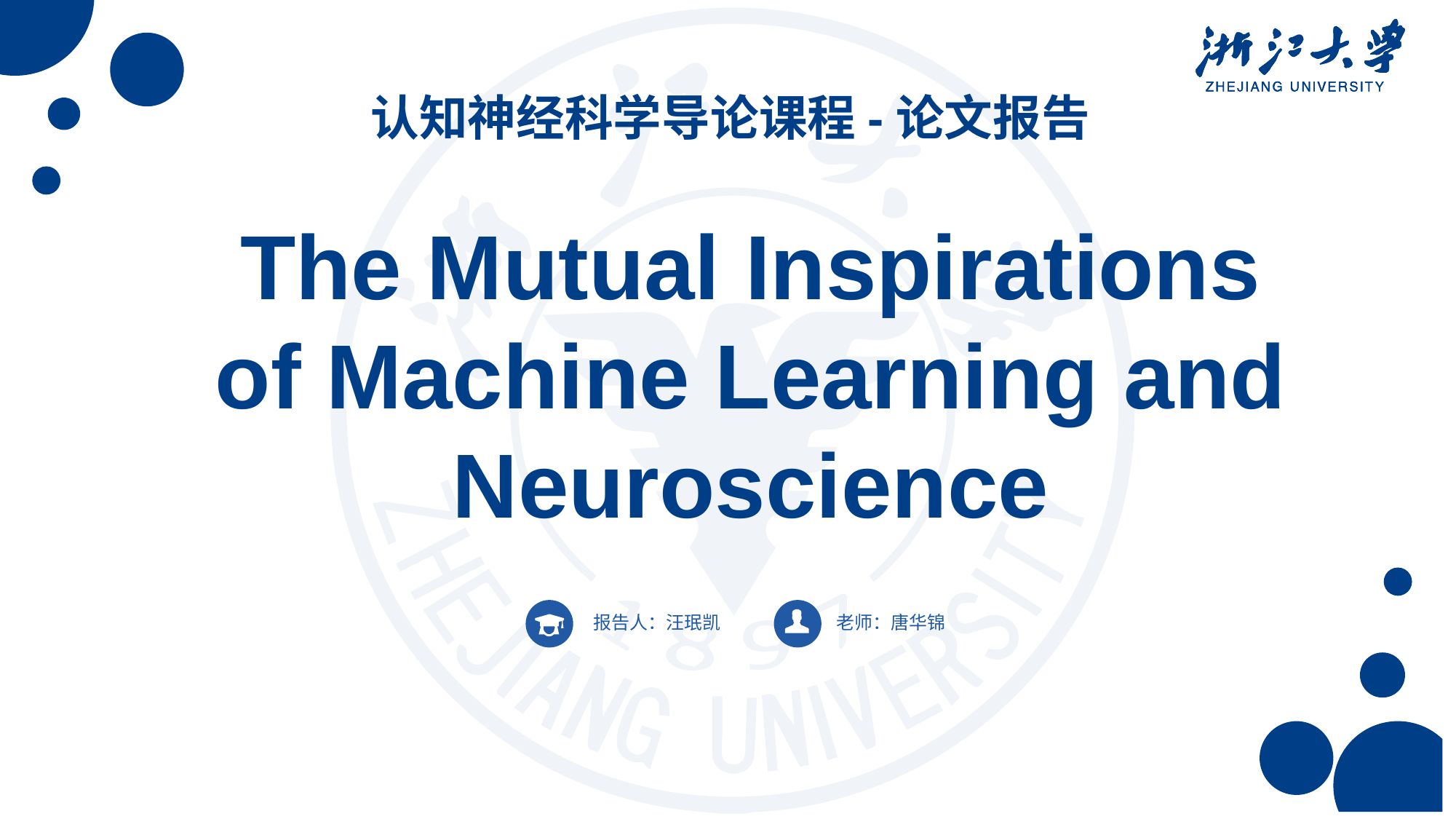

认知神经科学导论课程-论文报告

The Mutual Inspirations
of Machine Learning and Neuroscience

报告人：汪珉凯
老师：唐华锦